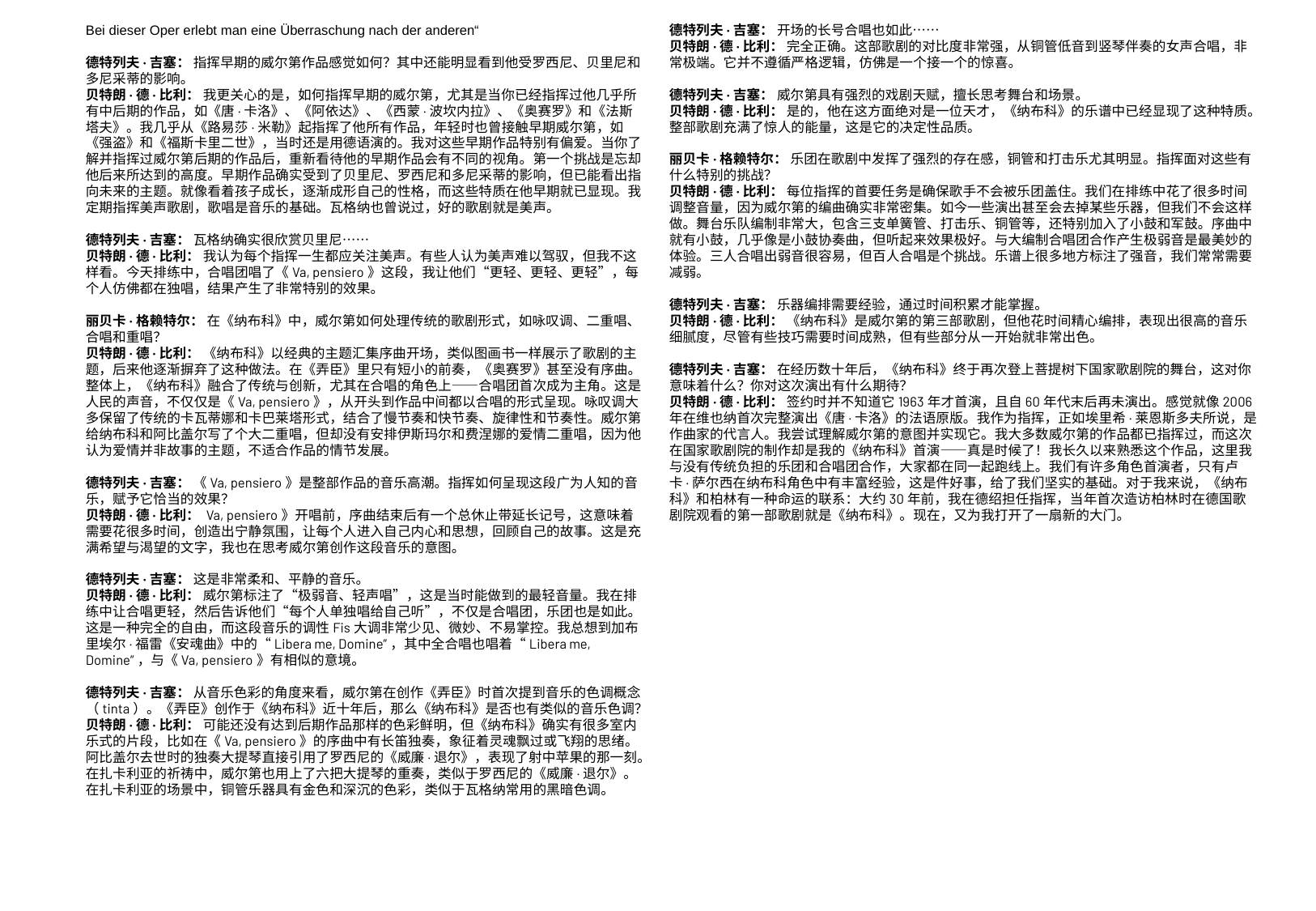

Bei dieser Oper erlebt man eine Überraschung nach der anderen“

德特列夫·吉塞： 指挥早期的威尔第作品感觉如何？其中还能明显看到他受罗西尼、贝里尼和多尼采蒂的影响。
贝特朗·德·比利： 我更关心的是，如何指挥早期的威尔第，尤其是当你已经指挥过他几乎所有中后期的作品，如《唐·卡洛》、《阿依达》、《西蒙·波坎内拉》、《奥赛罗》和《法斯塔夫》。我几乎从《路易莎·米勒》起指挥了他所有作品，年轻时也曾接触早期威尔第，如《强盗》和《福斯卡里二世》，当时还是用德语演的。我对这些早期作品特别有偏爱。当你了解并指挥过威尔第后期的作品后，重新看待他的早期作品会有不同的视角。第一个挑战是忘却他后来所达到的高度。早期作品确实受到了贝里尼、罗西尼和多尼采蒂的影响，但已能看出指向未来的主题。就像看着孩子成长，逐渐成形自己的性格，而这些特质在他早期就已显现。我定期指挥美声歌剧，歌唱是音乐的基础。瓦格纳也曾说过，好的歌剧就是美声。

德特列夫·吉塞： 瓦格纳确实很欣赏贝里尼……
贝特朗·德·比利： 我认为每个指挥一生都应关注美声。有些人认为美声难以驾驭，但我不这样看。今天排练中，合唱团唱了《Va, pensiero》这段，我让他们“更轻、更轻、更轻”，每个人仿佛都在独唱，结果产生了非常特别的效果。

丽贝卡·格赖特尔： 在《纳布科》中，威尔第如何处理传统的歌剧形式，如咏叹调、二重唱、合唱和重唱？
贝特朗·德·比利： 《纳布科》以经典的主题汇集序曲开场，类似图画书一样展示了歌剧的主题，后来他逐渐摒弃了这种做法。在《弄臣》里只有短小的前奏，《奥赛罗》甚至没有序曲。整体上，《纳布科》融合了传统与创新，尤其在合唱的角色上——合唱团首次成为主角。这是人民的声音，不仅仅是《Va, pensiero》，从开头到作品中间都以合唱的形式呈现。咏叹调大多保留了传统的卡瓦蒂娜和卡巴莱塔形式，结合了慢节奏和快节奏、旋律性和节奏性。威尔第给纳布科和阿比盖尔写了个大二重唱，但却没有安排伊斯玛尔和费涅娜的爱情二重唱，因为他认为爱情并非故事的主题，不适合作品的情节发展。

德特列夫·吉塞： 《Va, pensiero》是整部作品的音乐高潮。指挥如何呈现这段广为人知的音乐，赋予它恰当的效果？
贝特朗·德·比利： Va, pensiero》开唱前，序曲结束后有一个总休止带延长记号，这意味着需要花很多时间，创造出宁静氛围，让每个人进入自己内心和思想，回顾自己的故事。这是充满希望与渴望的文字，我也在思考威尔第创作这段音乐的意图。

德特列夫·吉塞： 这是非常柔和、平静的音乐。
贝特朗·德·比利： 威尔第标注了“极弱音、轻声唱”，这是当时能做到的最轻音量。我在排练中让合唱更轻，然后告诉他们“每个人单独唱给自己听”，不仅是合唱团，乐团也是如此。这是一种完全的自由，而这段音乐的调性Fis大调非常少见、微妙、不易掌控。我总想到加布里埃尔·福雷《安魂曲》中的“Libera me, Domine”，其中全合唱也唱着“Libera me, Domine”，与《Va, pensiero》有相似的意境。

德特列夫·吉塞： 从音乐色彩的角度来看，威尔第在创作《弄臣》时首次提到音乐的色调概念（tinta）。《弄臣》创作于《纳布科》近十年后，那么《纳布科》是否也有类似的音乐色调？
贝特朗·德·比利： 可能还没有达到后期作品那样的色彩鲜明，但《纳布科》确实有很多室内乐式的片段，比如在《Va, pensiero》的序曲中有长笛独奏，象征着灵魂飘过或飞翔的思绪。阿比盖尔去世时的独奏大提琴直接引用了罗西尼的《威廉·退尔》，表现了射中苹果的那一刻。在扎卡利亚的祈祷中，威尔第也用上了六把大提琴的重奏，类似于罗西尼的《威廉·退尔》。在扎卡利亚的场景中，铜管乐器具有金色和深沉的色彩，类似于瓦格纳常用的黑暗色调。

德特列夫·吉塞： 开场的长号合唱也如此……
贝特朗·德·比利： 完全正确。这部歌剧的对比度非常强，从铜管低音到竖琴伴奏的女声合唱，非常极端。它并不遵循严格逻辑，仿佛是一个接一个的惊喜。

德特列夫·吉塞： 威尔第具有强烈的戏剧天赋，擅长思考舞台和场景。
贝特朗·德·比利： 是的，他在这方面绝对是一位天才，《纳布科》的乐谱中已经显现了这种特质。整部歌剧充满了惊人的能量，这是它的决定性品质。

丽贝卡·格赖特尔： 乐团在歌剧中发挥了强烈的存在感，铜管和打击乐尤其明显。指挥面对这些有什么特别的挑战？
贝特朗·德·比利： 每位指挥的首要任务是确保歌手不会被乐团盖住。我们在排练中花了很多时间调整音量，因为威尔第的编曲确实非常密集。如今一些演出甚至会去掉某些乐器，但我们不会这样做。舞台乐队编制非常大，包含三支单簧管、打击乐、铜管等，还特别加入了小鼓和军鼓。序曲中就有小鼓，几乎像是小鼓协奏曲，但听起来效果极好。与大编制合唱团合作产生极弱音是最美妙的体验。三人合唱出弱音很容易，但百人合唱是个挑战。乐谱上很多地方标注了强音，我们常常需要减弱。

德特列夫·吉塞： 乐器编排需要经验，通过时间积累才能掌握。
贝特朗·德·比利： 《纳布科》是威尔第的第三部歌剧，但他花时间精心编排，表现出很高的音乐细腻度，尽管有些技巧需要时间成熟，但有些部分从一开始就非常出色。

德特列夫·吉塞： 在经历数十年后，《纳布科》终于再次登上菩提树下国家歌剧院的舞台，这对你意味着什么？你对这次演出有什么期待？
贝特朗·德·比利： 签约时并不知道它1963年才首演，且自60年代末后再未演出。感觉就像2006年在维也纳首次完整演出《唐·卡洛》的法语原版。我作为指挥，正如埃里希·莱恩斯多夫所说，是作曲家的代言人。我尝试理解威尔第的意图并实现它。我大多数威尔第的作品都已指挥过，而这次在国家歌剧院的制作却是我的《纳布科》首演——真是时候了！我长久以来熟悉这个作品，这里我与没有传统负担的乐团和合唱团合作，大家都在同一起跑线上。我们有许多角色首演者，只有卢卡·萨尔西在纳布科角色中有丰富经验，这是件好事，给了我们坚实的基础。对于我来说，《纳布科》和柏林有一种命运的联系：大约30年前，我在德绍担任指挥，当年首次造访柏林时在德国歌剧院观看的第一部歌剧就是《纳布科》。现在，又为我打开了一扇新的大门。